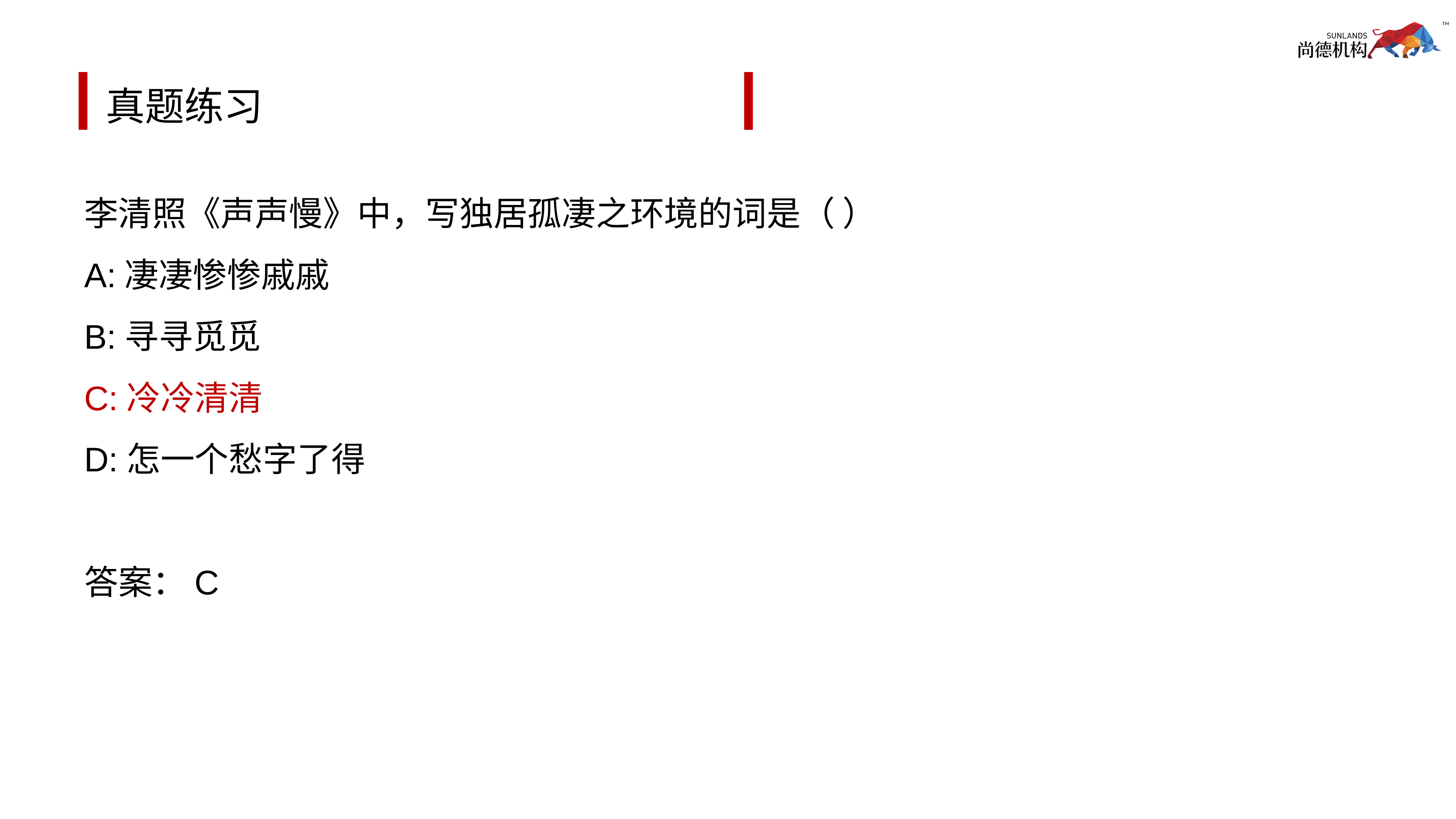

# 真题练习
李清照《声声慢》中，写独居孤凄之环境的词是（ ）
A:凄凄惨惨戚戚
B:寻寻觅觅
C:冷冷清清
D:怎一个愁字了得

答案：C